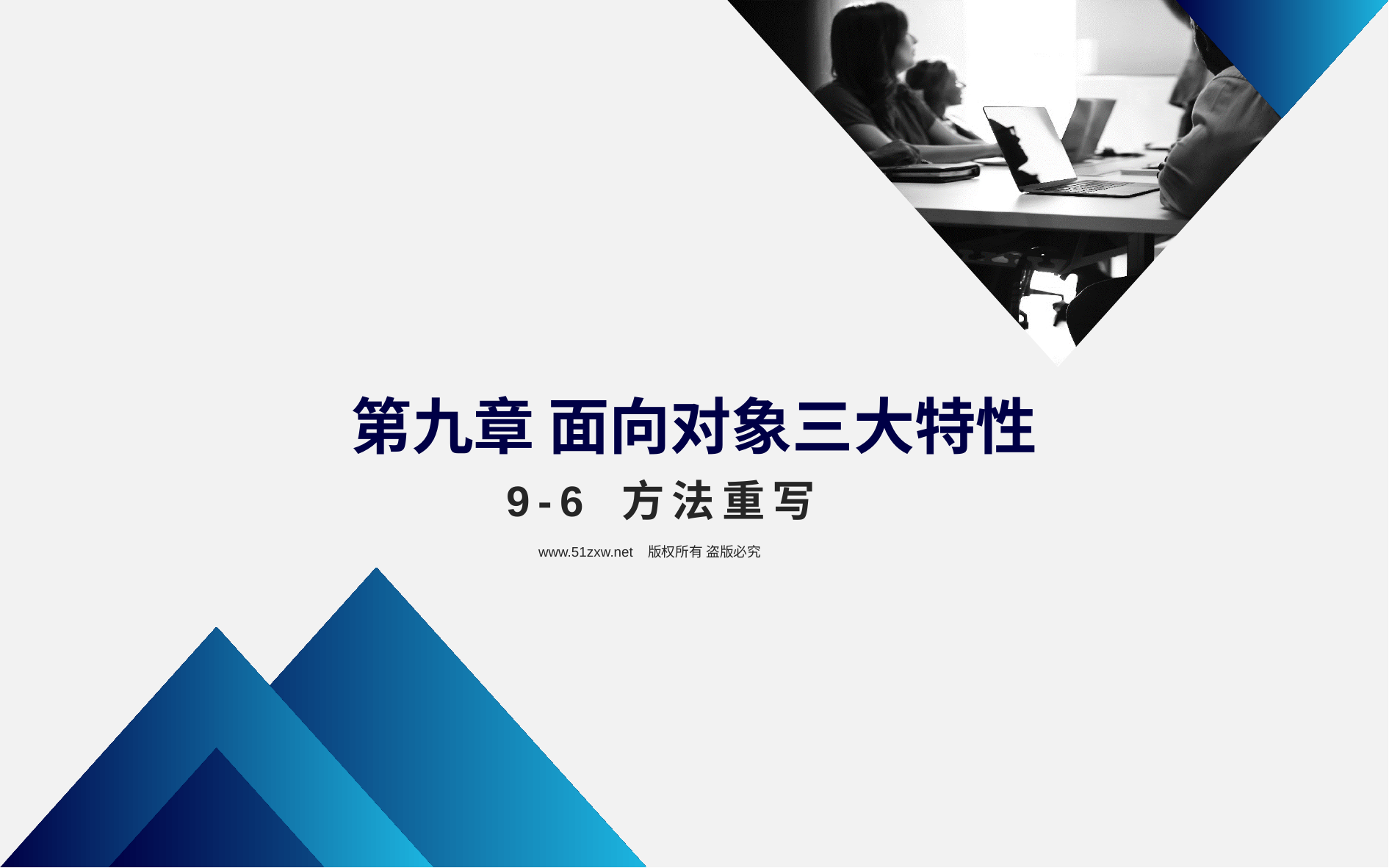

第九章 面向对象三大特性
9-6 方法重写
www.51zxw.net   版权所有 盗版必究